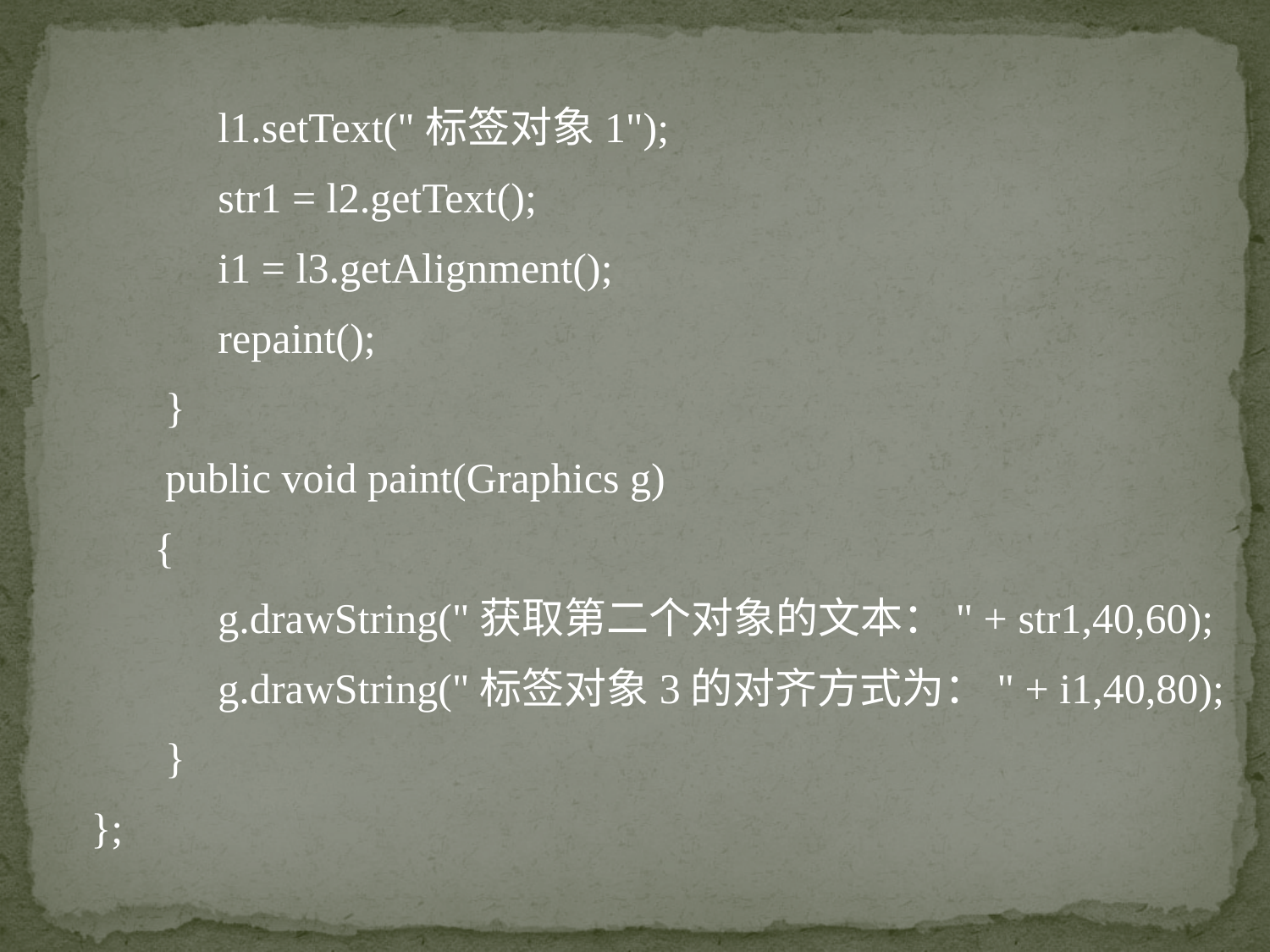

l1.setText("标签对象1");
	str1 = l2.getText();
	i1 = l3.getAlignment();
	repaint();
       }
       public void paint(Graphics g)
      {
	g.drawString("获取第二个对象的文本：" + str1,40,60);
	g.drawString("标签对象3的对齐方式为：" + i1,40,80);
       }
};